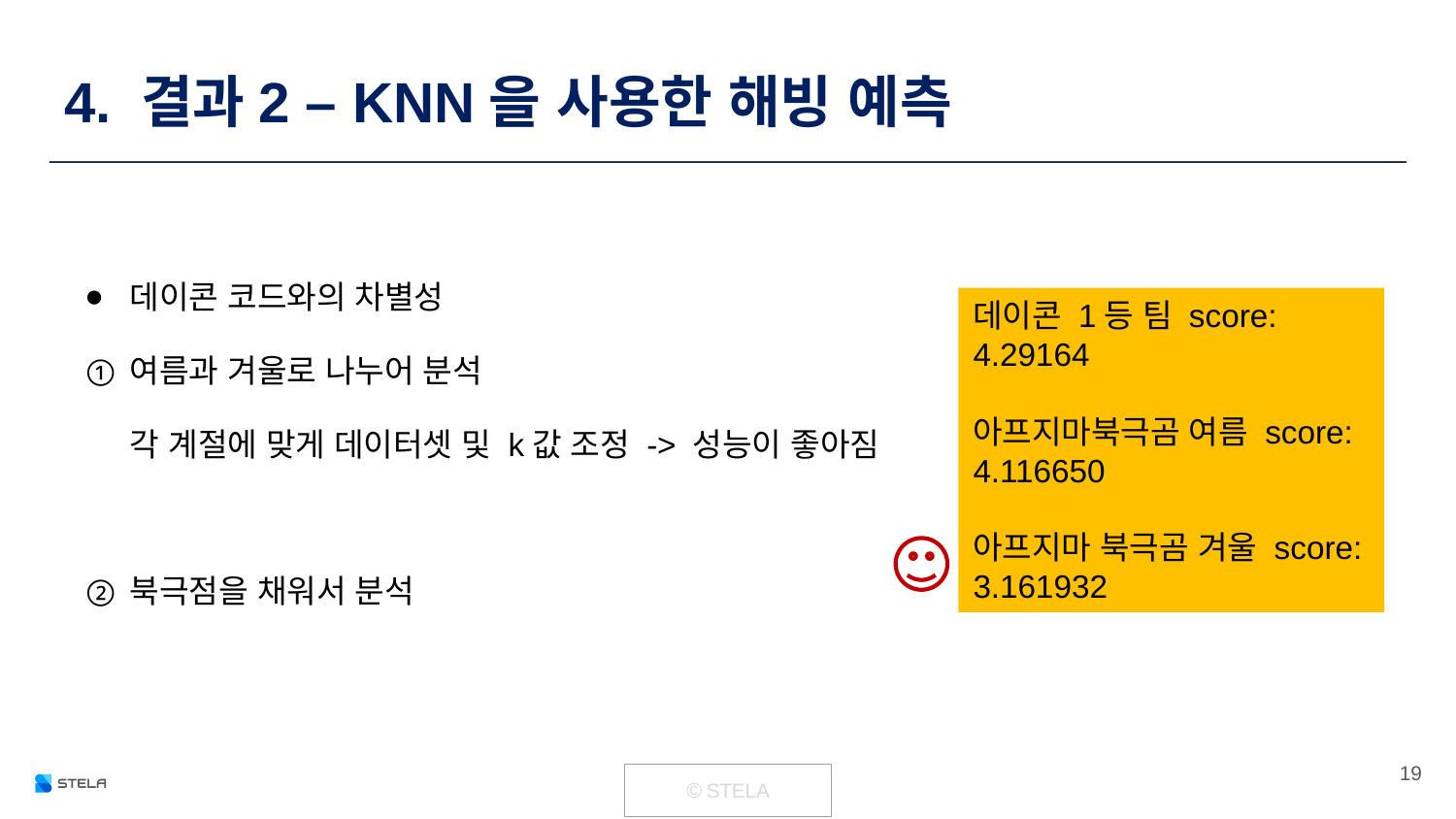

# 4. 결과2 – KNN을 사용한 해빙 예측
데이콘 코드와의 차별성
여름과 겨울로 나누어 분석
각 계절에 맞게 데이터셋 및 k값 조정 -> 성능이 좋아짐

북극점을 채워서 분석

데이콘 1등 팀 score: 4.29164

아프지마북극곰 여름 score: 4.116650

아프지마 북극곰 겨울 score:
3.161932

19
| © STELA |
| --- |